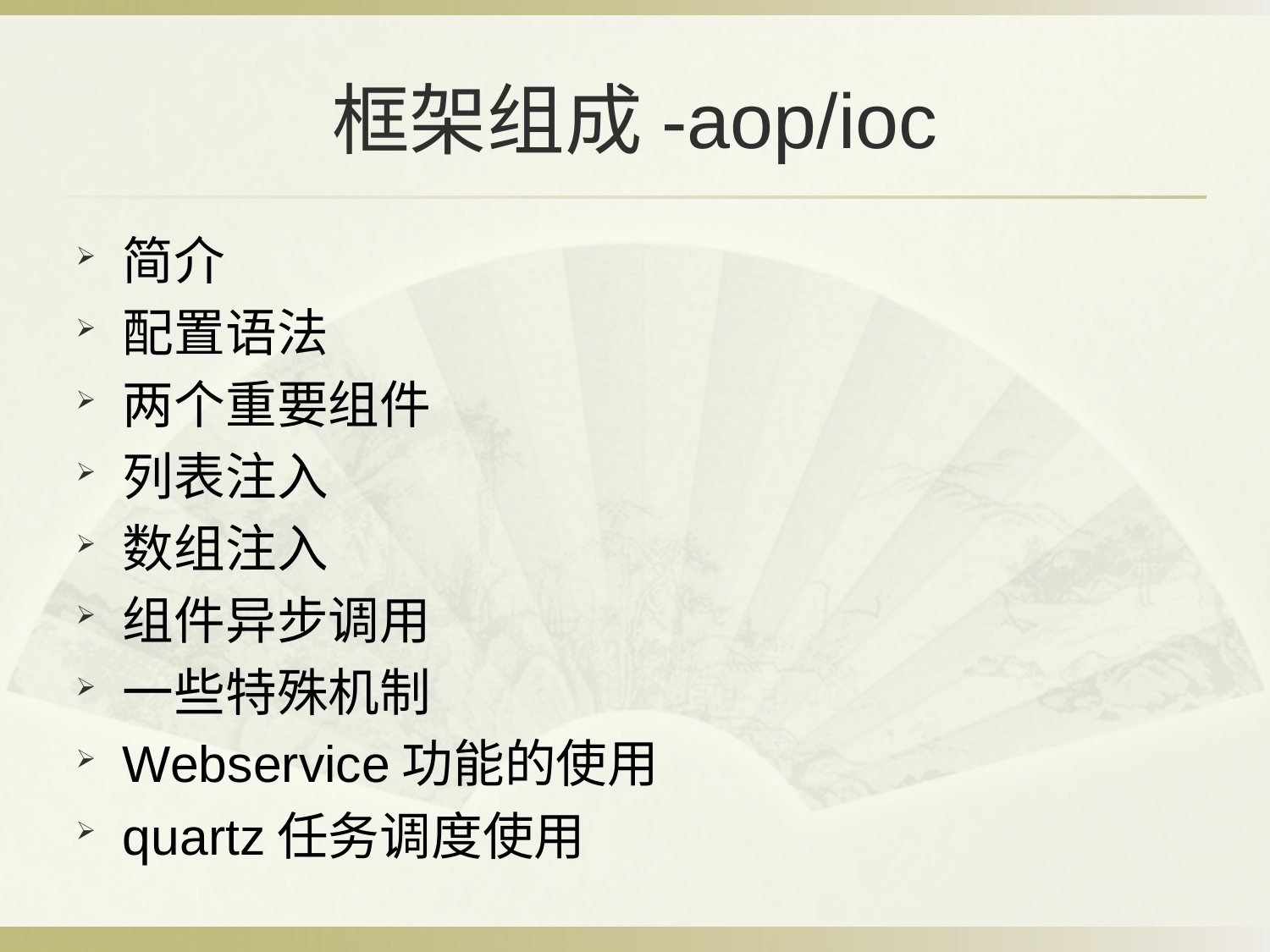

# 框架组成-aop/ioc
简介
配置语法
两个重要组件
列表注入
数组注入
组件异步调用
一些特殊机制
Webservice功能的使用
quartz任务调度使用